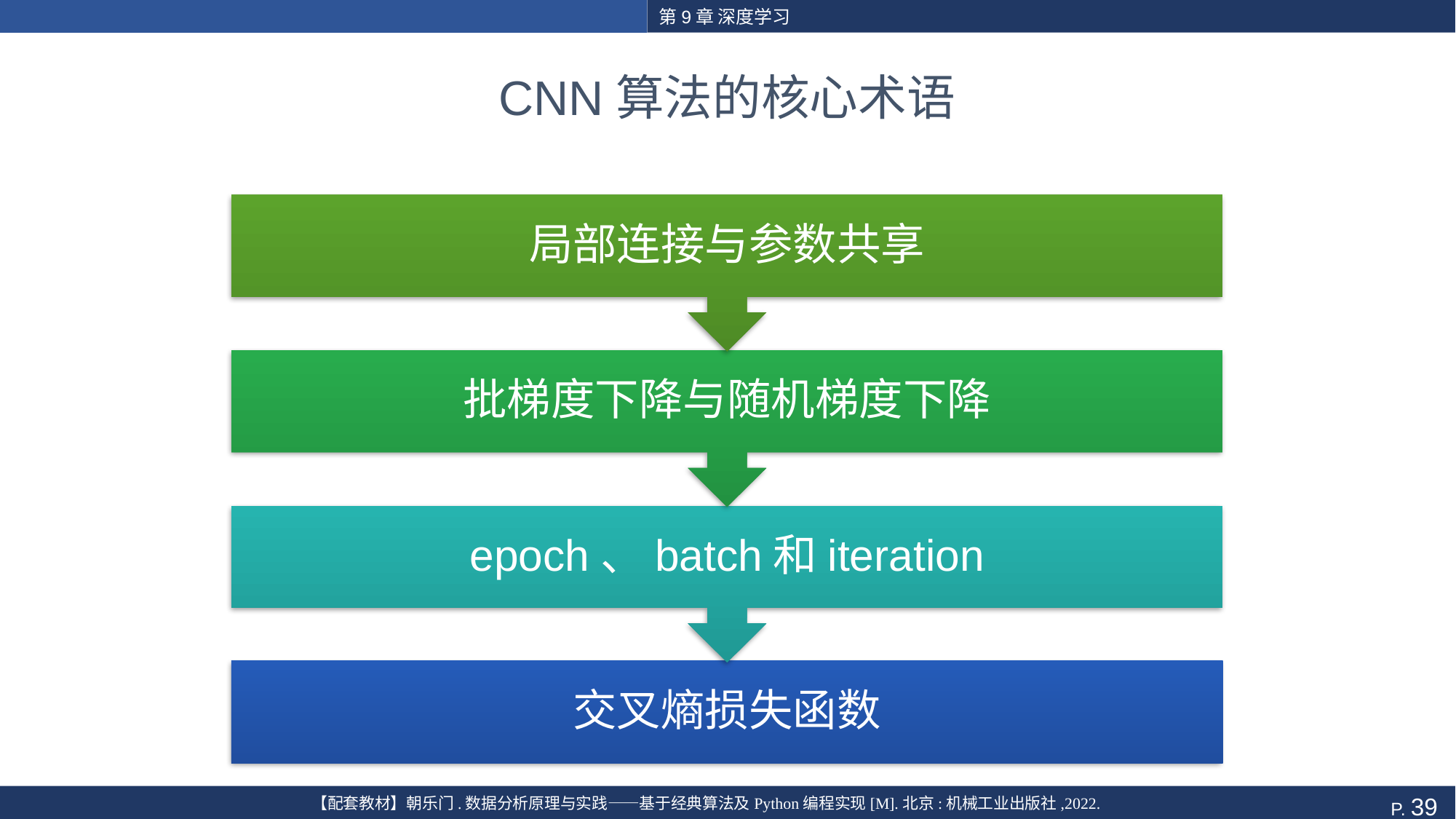

第9章 深度学习
# CNN算法的核心术语
交叉熵损失函数
epoch、batch和iteration
批梯度下降与随机梯度下降
局部连接与参数共享